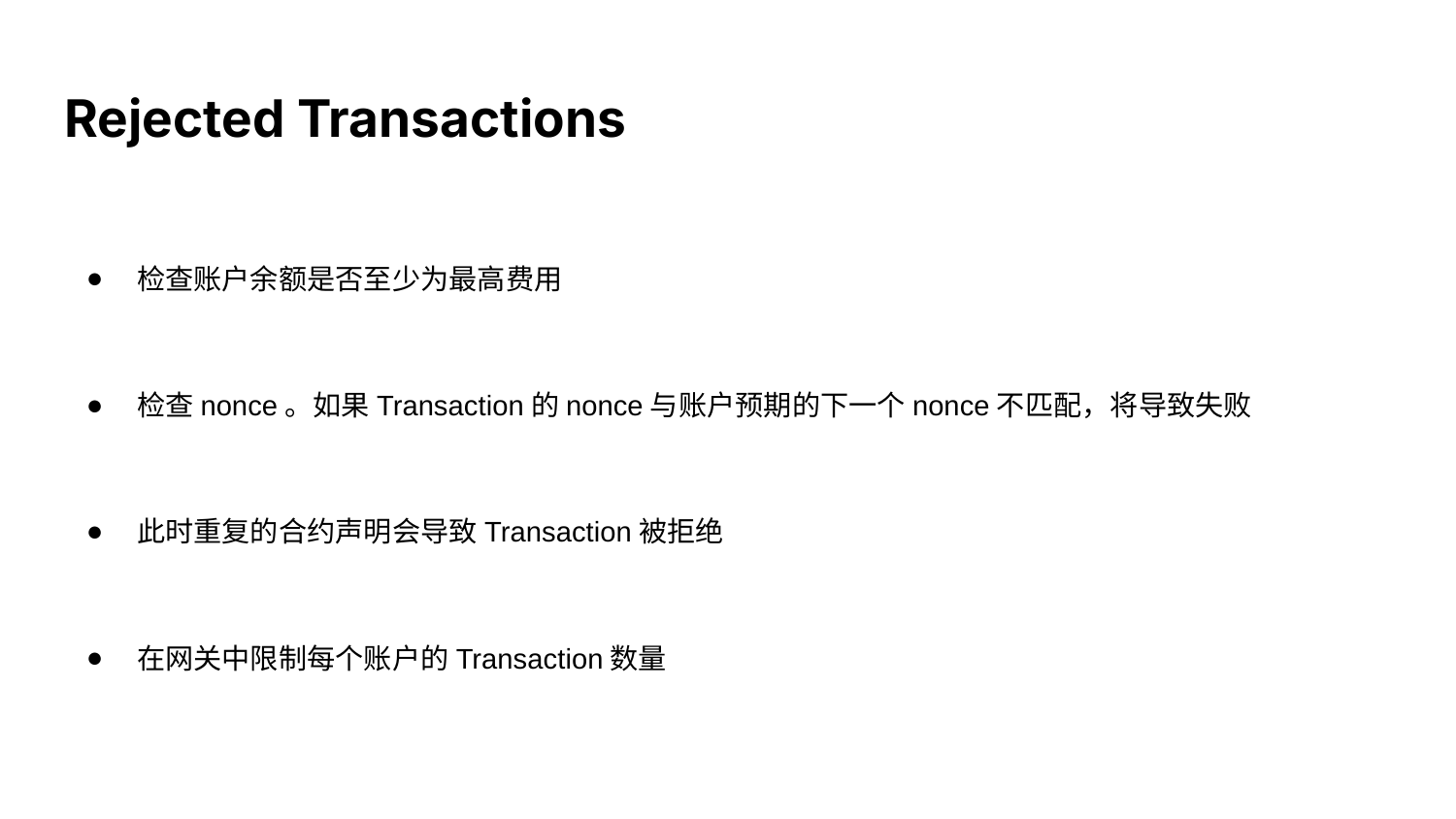

# Rejected Transactions

检查账户余额是否至少为最高费用

检查nonce。如果Transaction的nonce与账户预期的下一个nonce不匹配，将导致失败

此时重复的合约声明会导致Transaction被拒绝

在网关中限制每个账户的Transaction数量